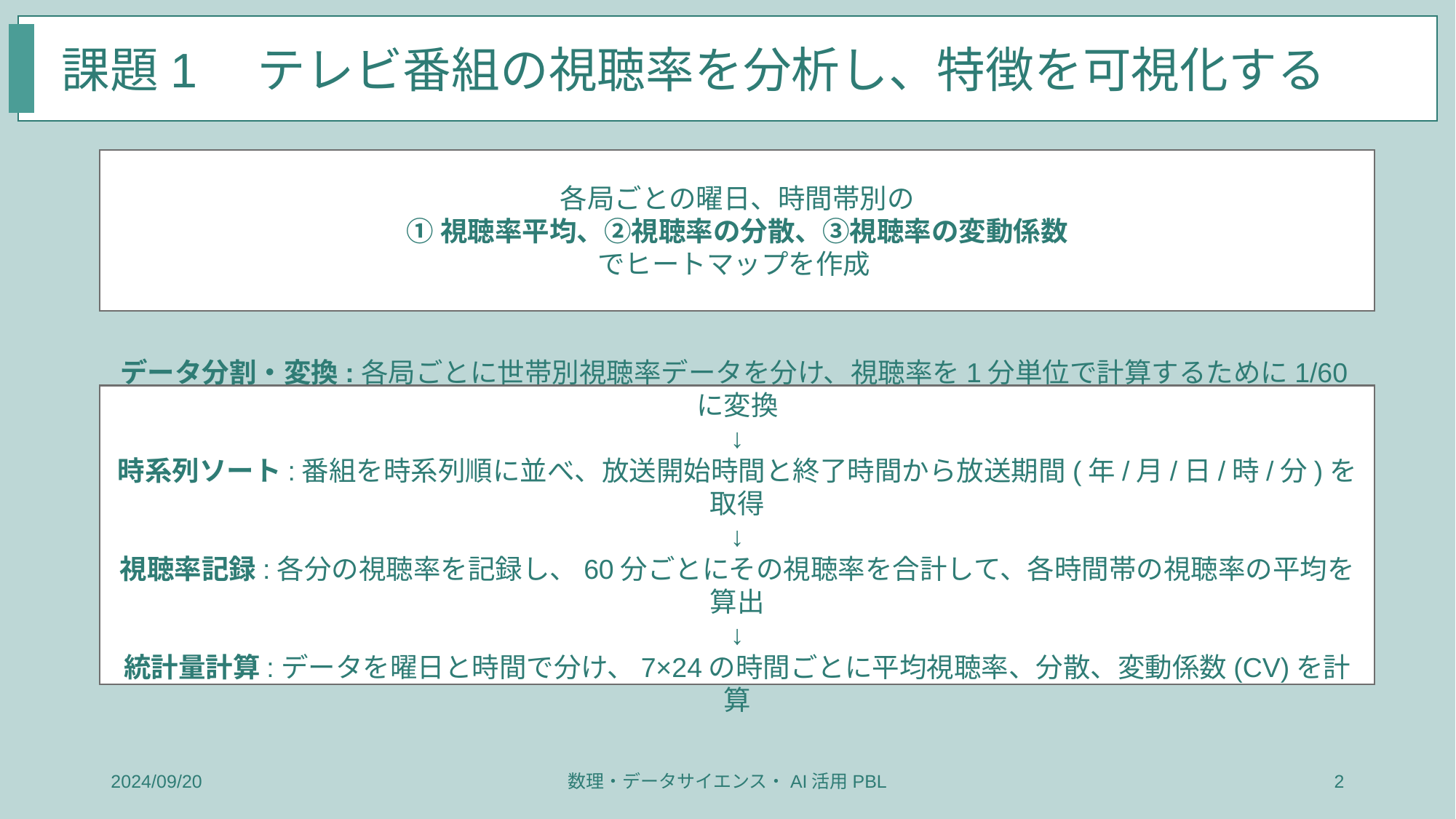

課題1　テレビ番組の視聴率を分析し、特徴を可視化する
各局ごとの曜日、時間帯別の
①視聴率平均、②視聴率の分散、③視聴率の変動係数
でヒートマップを作成
データ分割・変換:各局ごとに世帯別視聴率データを分け、視聴率を1分単位で計算するために1/60に変換
↓
時系列ソート:番組を時系列順に並べ、放送開始時間と終了時間から放送期間(年/月/日/時/分)を取得
↓
視聴率記録:各分の視聴率を記録し、60分ごとにその視聴率を合計して、各時間帯の視聴率の平均を算出
↓
統計量計算:データを曜日と時間で分け、7×24の時間ごとに平均視聴率、分散、変動係数(CV)を計算
2024/09/20
数理・データサイエンス・AI活用PBL
2